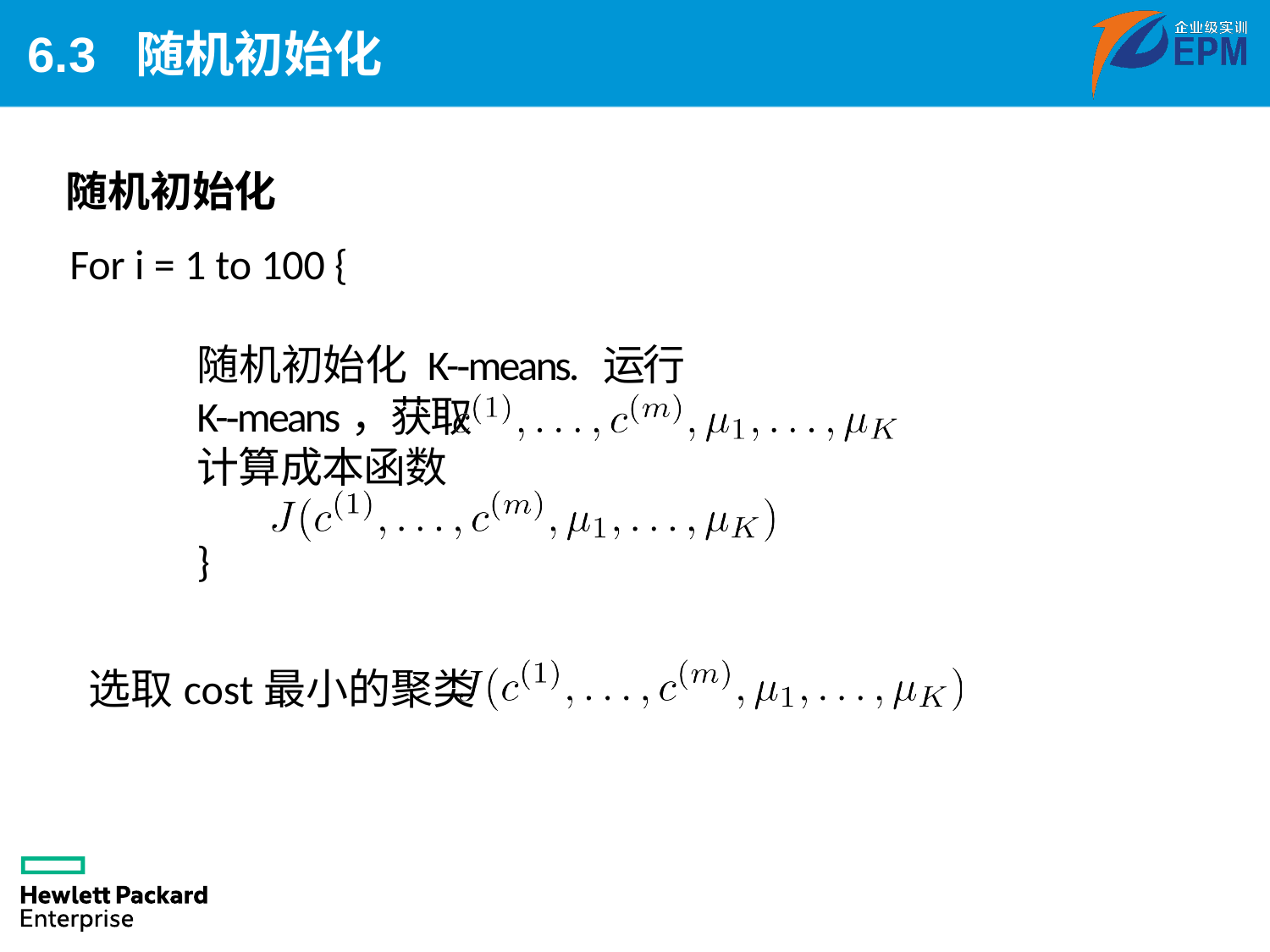

# 6.3  随机初始化
随机初始化
For i = 1 to 100 {
随机初始化 K-­‐means.  运行 K-­‐means，获取
计算成本函数
}

选取cost最小的聚类